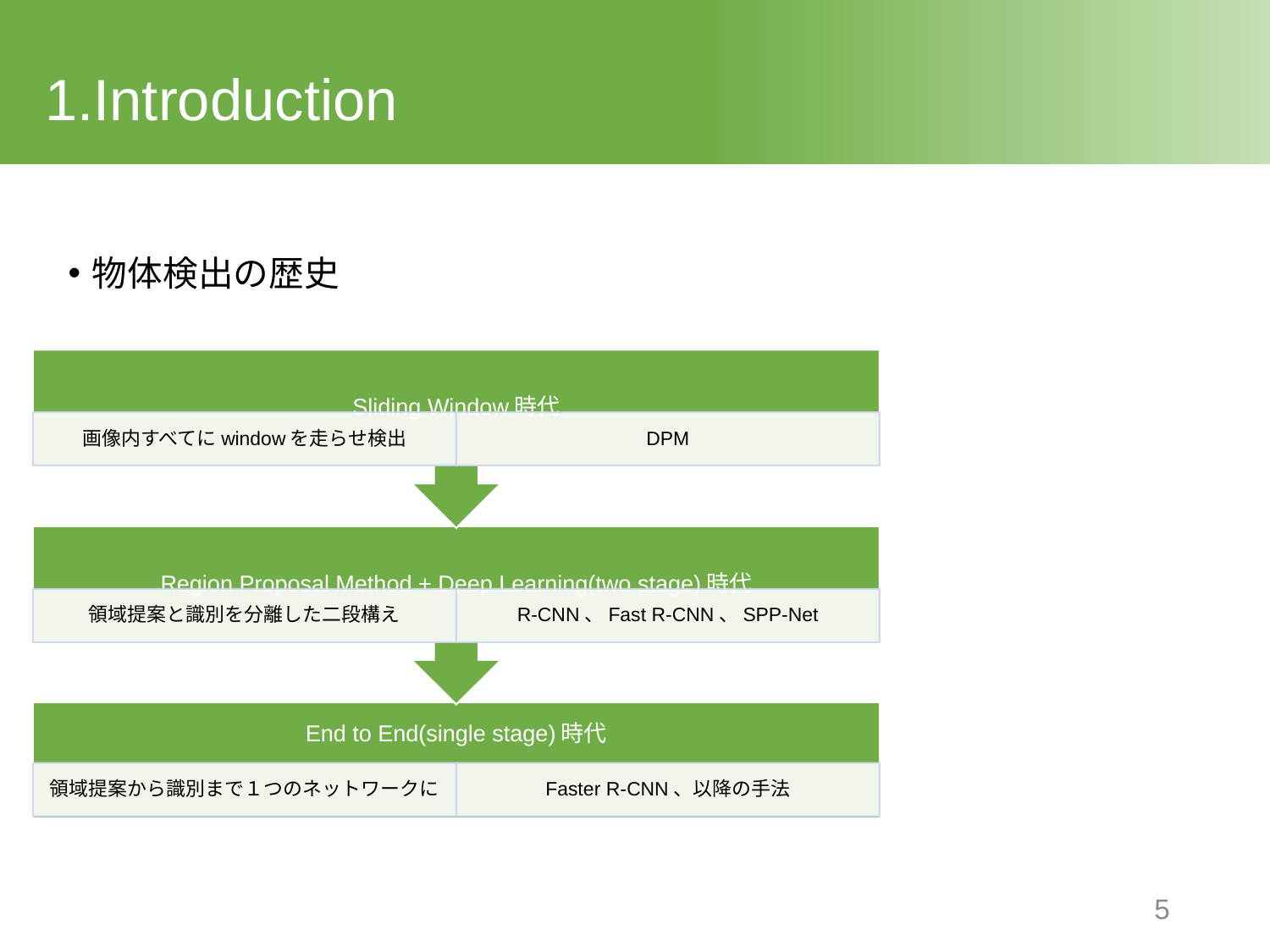

# 1.Introduction
物体検出の歴史

End to End(single stage)時代
領域提案から識別まで１つのネットワークに
Faster R-CNN、以降の手法
Region Proposal Method + Deep Learning(two stage)時代
領域提案と識別を分離した二段構え
R-CNN、Fast R-CNN、SPP-Net
Sliding Window時代
画像内すべてにwindowを走らせ検出
DPM
5